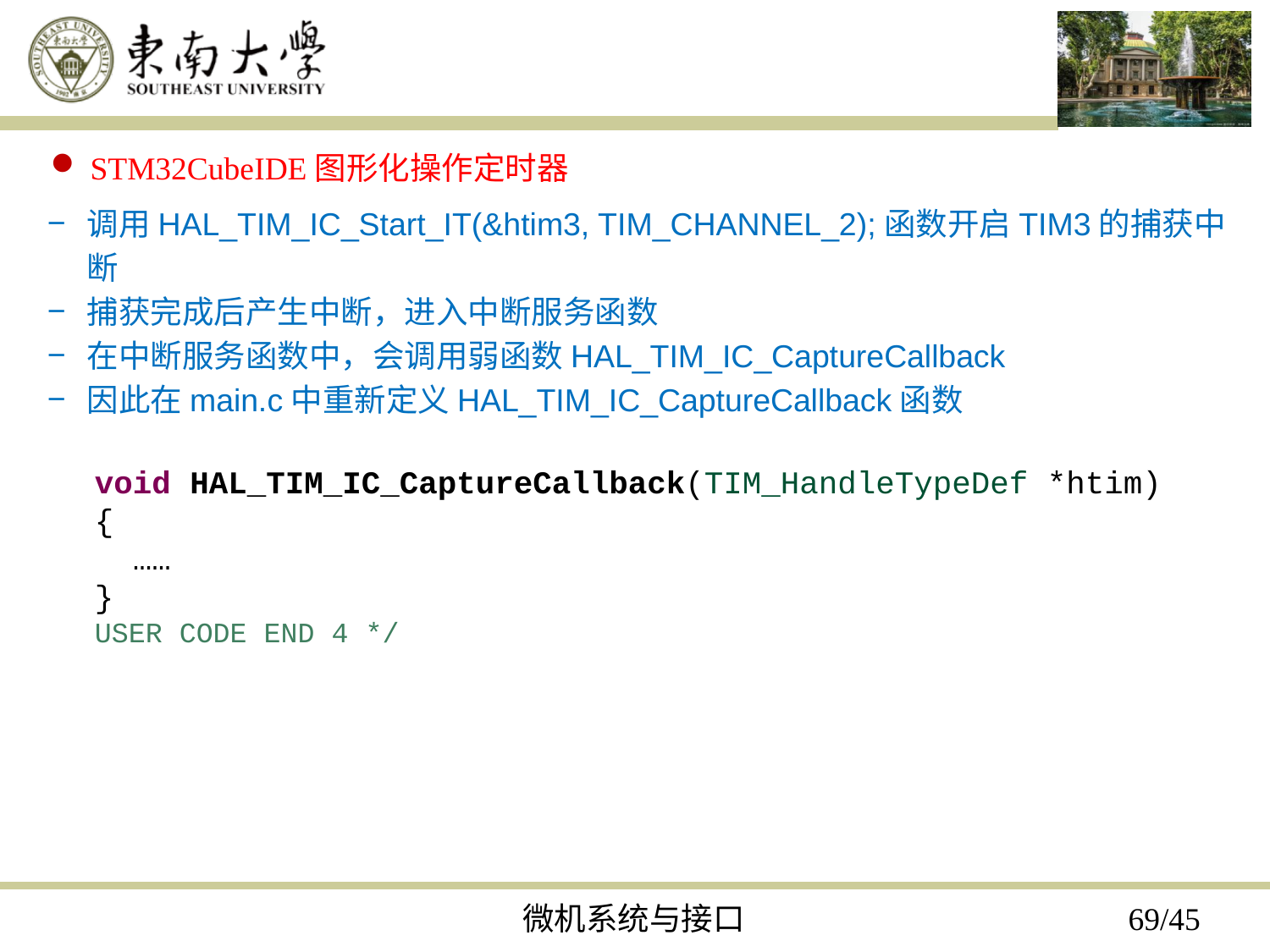

STM32CubeIDE图形化操作定时器
调用HAL_TIM_IC_Start_IT(&htim3, TIM_CHANNEL_2);函数开启TIM3的捕获中断
捕获完成后产生中断，进入中断服务函数
在中断服务函数中，会调用弱函数HAL_TIM_IC_CaptureCallback
因此在main.c中重新定义HAL_TIM_IC_CaptureCallback函数

void HAL_TIM_IC_CaptureCallback(TIM_HandleTypeDef *htim)
{
  ……
}
USER CODE END 4 */